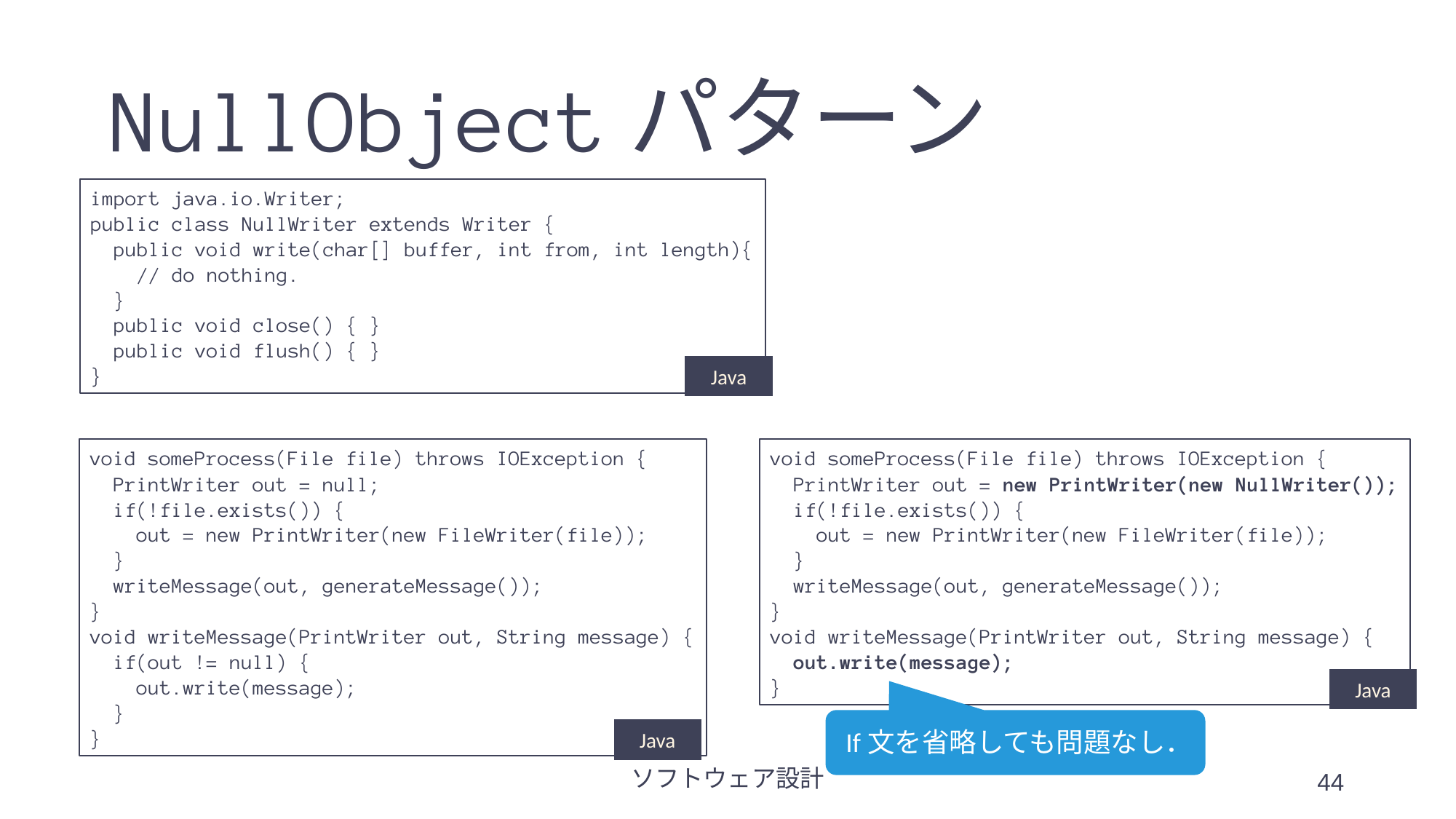

# NullObjectパターン
import java.io.Writer;
public class NullWriter extends Writer {
  public void write(char[] buffer, int from, int length){
    // do nothing.
  }
  public void close() { }
  public void flush() { }
}
Java
void someProcess(File file) throws IOException {
  PrintWriter out = null;
  if(!file.exists()) {
    out = new PrintWriter(new FileWriter(file));
  }
  writeMessage(out, generateMessage());
}
void writeMessage(PrintWriter out, String message) {
  if(out != null) {
    out.write(message);
  }
}
void someProcess(File file) throws IOException {
  PrintWriter out = new PrintWriter(new NullWriter());
  if(!file.exists()) {
    out = new PrintWriter(new FileWriter(file));
  }
  writeMessage(out, generateMessage());
}
void writeMessage(PrintWriter out, String message) {
  out.write(message);
}
Java

If文を省略しても問題なし．
Java
ソフトウェア設計
44